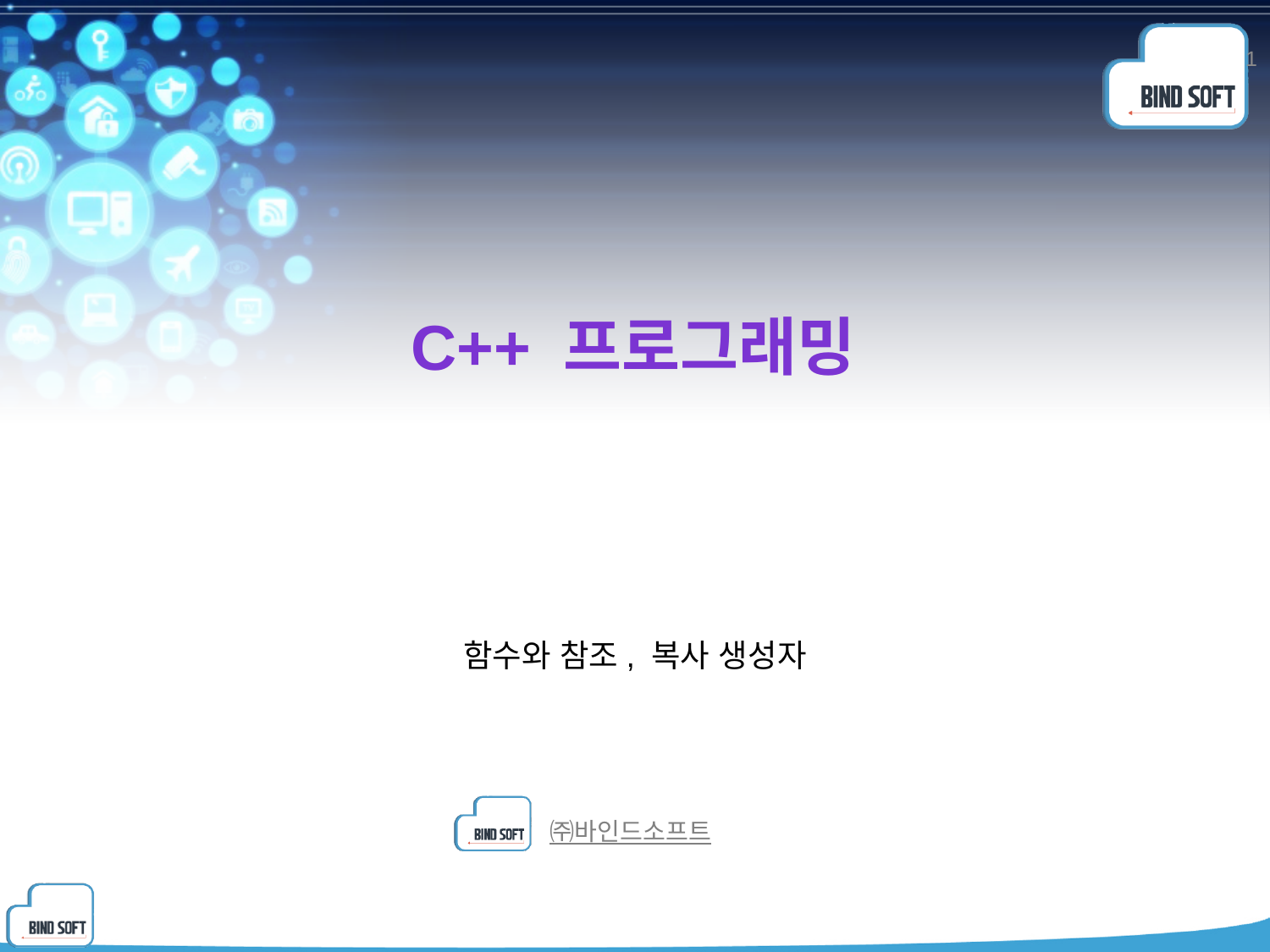

1
# C++ 프로그래밍
함수와 참조, 복사 생성자